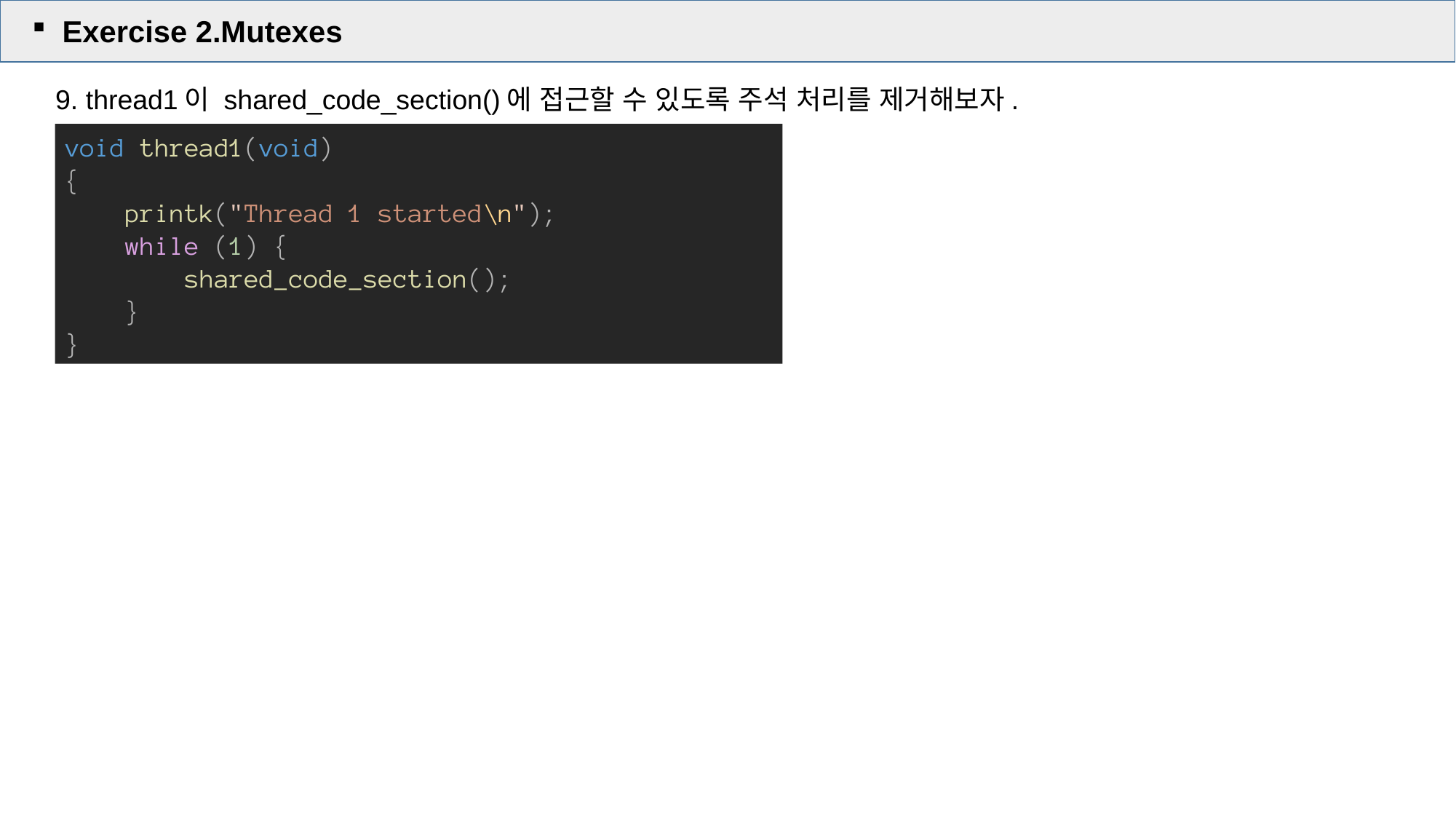

Exercise 2.Mutexes

9. thread1이 shared_code_section()에 접근할 수 있도록 주석 처리를 제거해보자.

void thread1(void)
{
    printk("Thread 1 started\n");
    while (1) {
        shared_code_section();
    }
}